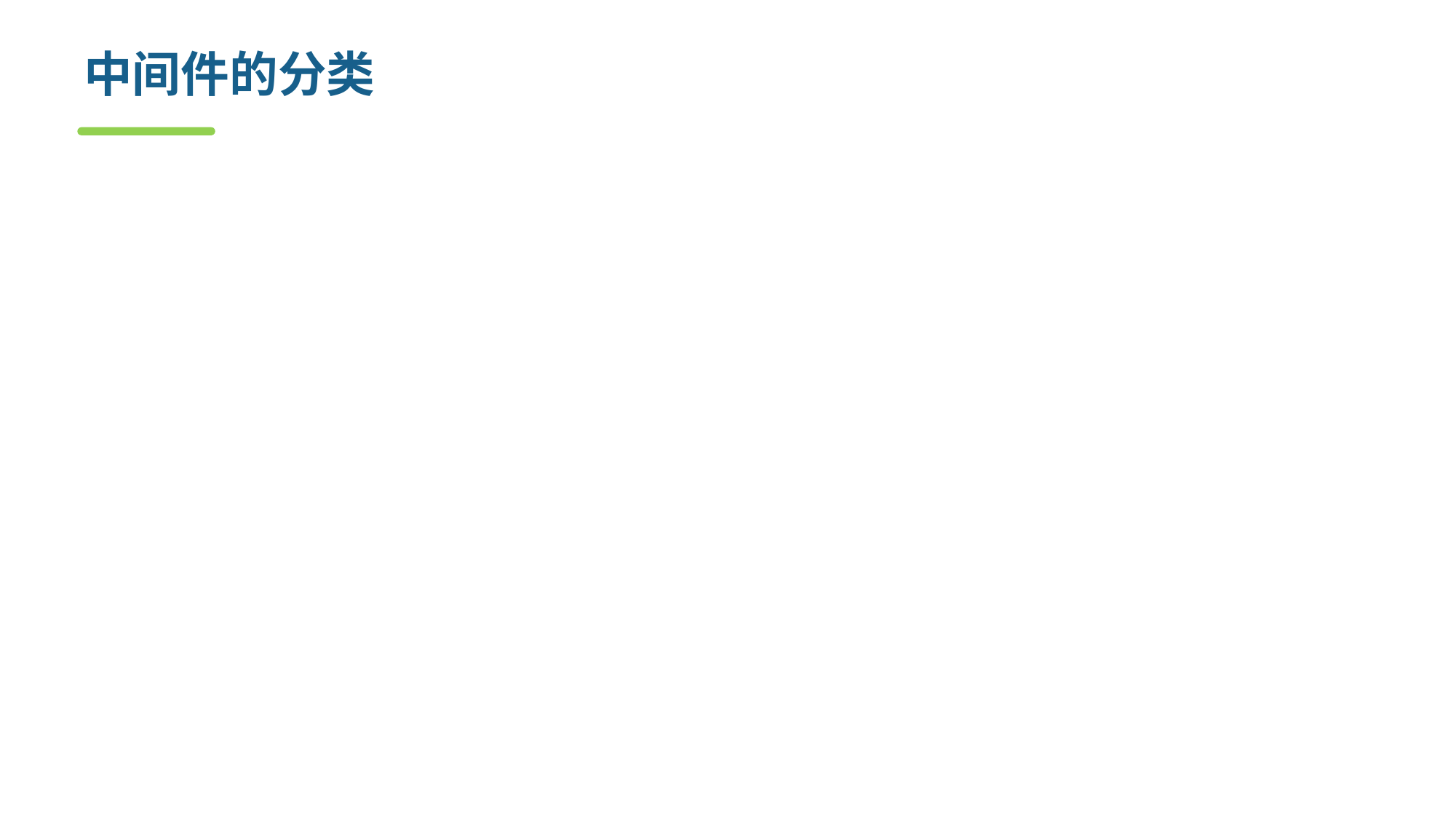

# 中间件的分类
1) 数据访问中间件
允许应用程序和本地或者异地的数据库进行通信，并提供一系列的应用程序接口（如ODBC、JDBC等）。该类中间件技术上最成熟，但局限于与数据库相关的应用。
2) 消息中间件
可以屏蔽平台和协议上的差异进行远程通信，实现应用程序之间的协同，如ActiveMQ、RabbitMQ，Kafka，RocketMQ 等，其优点在于提供高可靠的同步和异步通信，缺点在于不同的消息中间件产品之间不能互操作。
3) 远程过程调用RPC中间件
解决了平台异构的问题，但不支持异步操作。如gRPC（Google RPC），支持多种语言（如Java、C++、C#、Go、Node、PHP、Python、Ruby）。
60